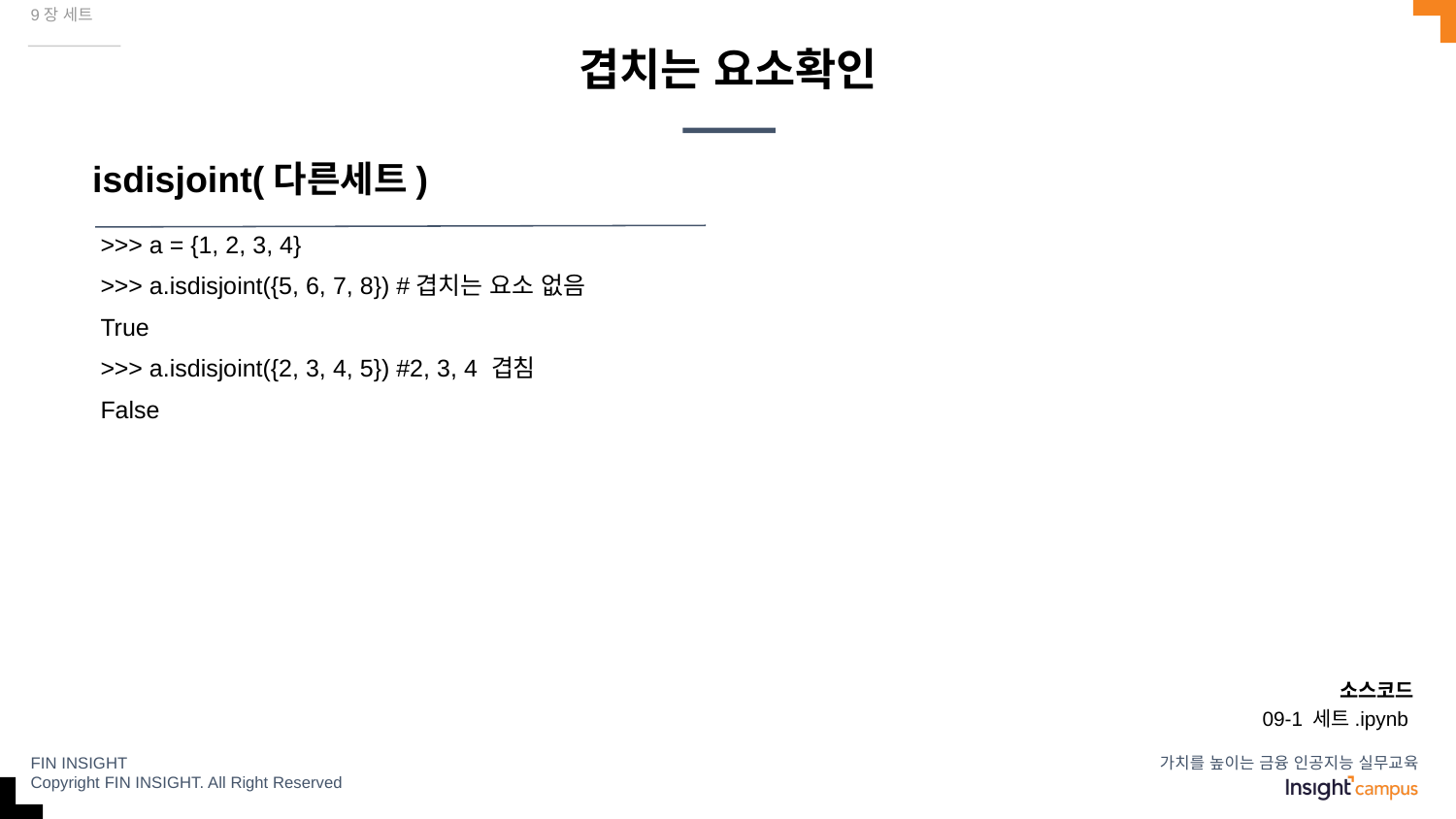

9장 세트
# 겹치는 요소확인
isdisjoint(다른세트)
>>> a = {1, 2, 3, 4}
>>> a.isdisjoint({5, 6, 7, 8}) #겹치는 요소 없음
True
>>> a.isdisjoint({2, 3, 4, 5}) #2, 3, 4 겹침
False
소스코드
09-1 세트.ipynb